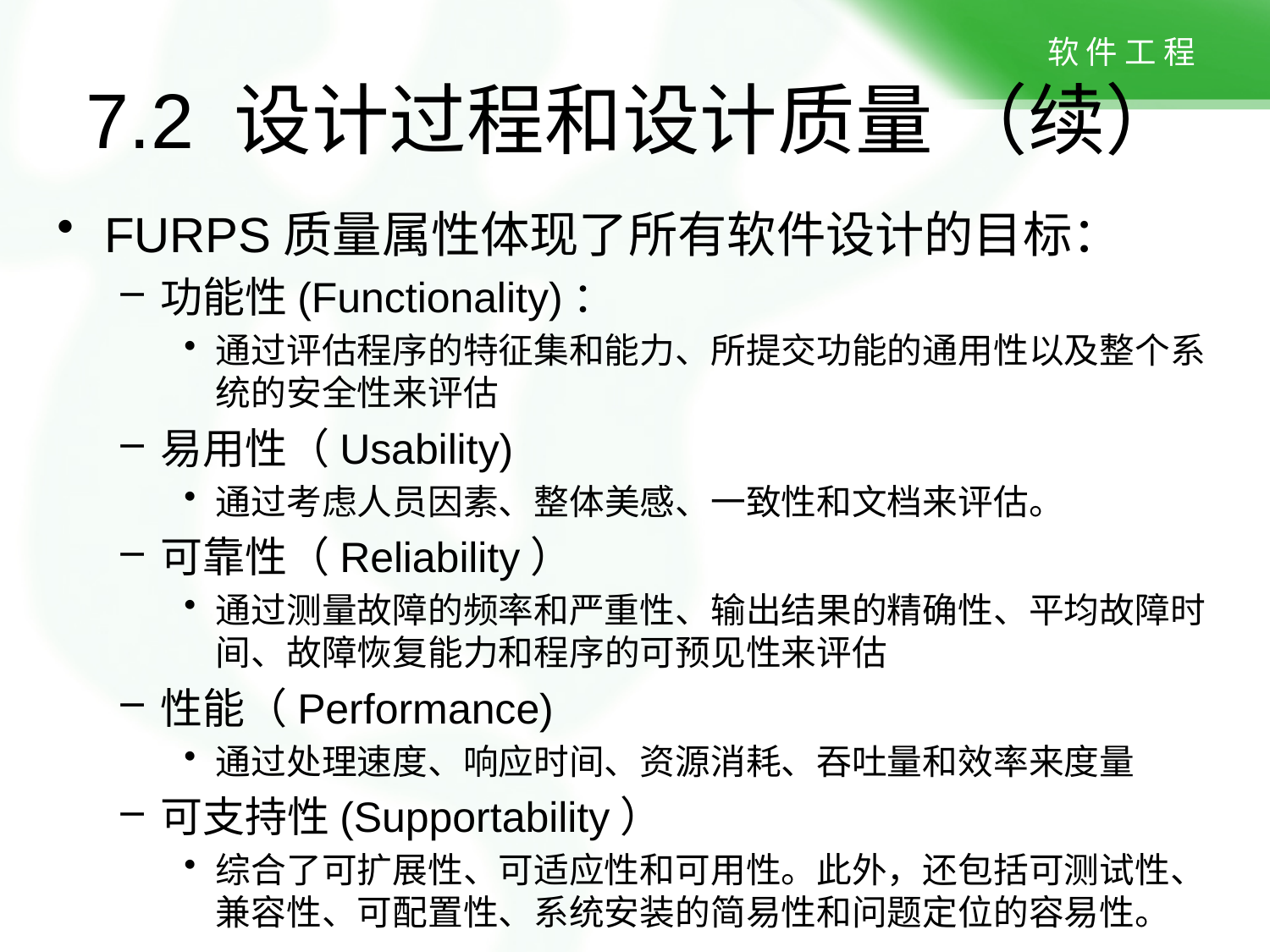

7.2 设计过程和设计质量 （续）
FURPS质量属性体现了所有软件设计的目标：
功能性(Functionality)：
通过评估程序的特征集和能力、所提交功能的通用性以及整个系统的安全性来评估
易用性（Usability)
通过考虑人员因素、整体美感、一致性和文档来评估。
可靠性（Reliability）
通过测量故障的频率和严重性、输出结果的精确性、平均故障时间、故障恢复能力和程序的可预见性来评估
性能（Performance)
通过处理速度、响应时间、资源消耗、吞吐量和效率来度量
可支持性(Supportability）
综合了可扩展性、可适应性和可用性。此外，还包括可测试性、兼容性、可配置性、系统安装的简易性和问题定位的容易性。